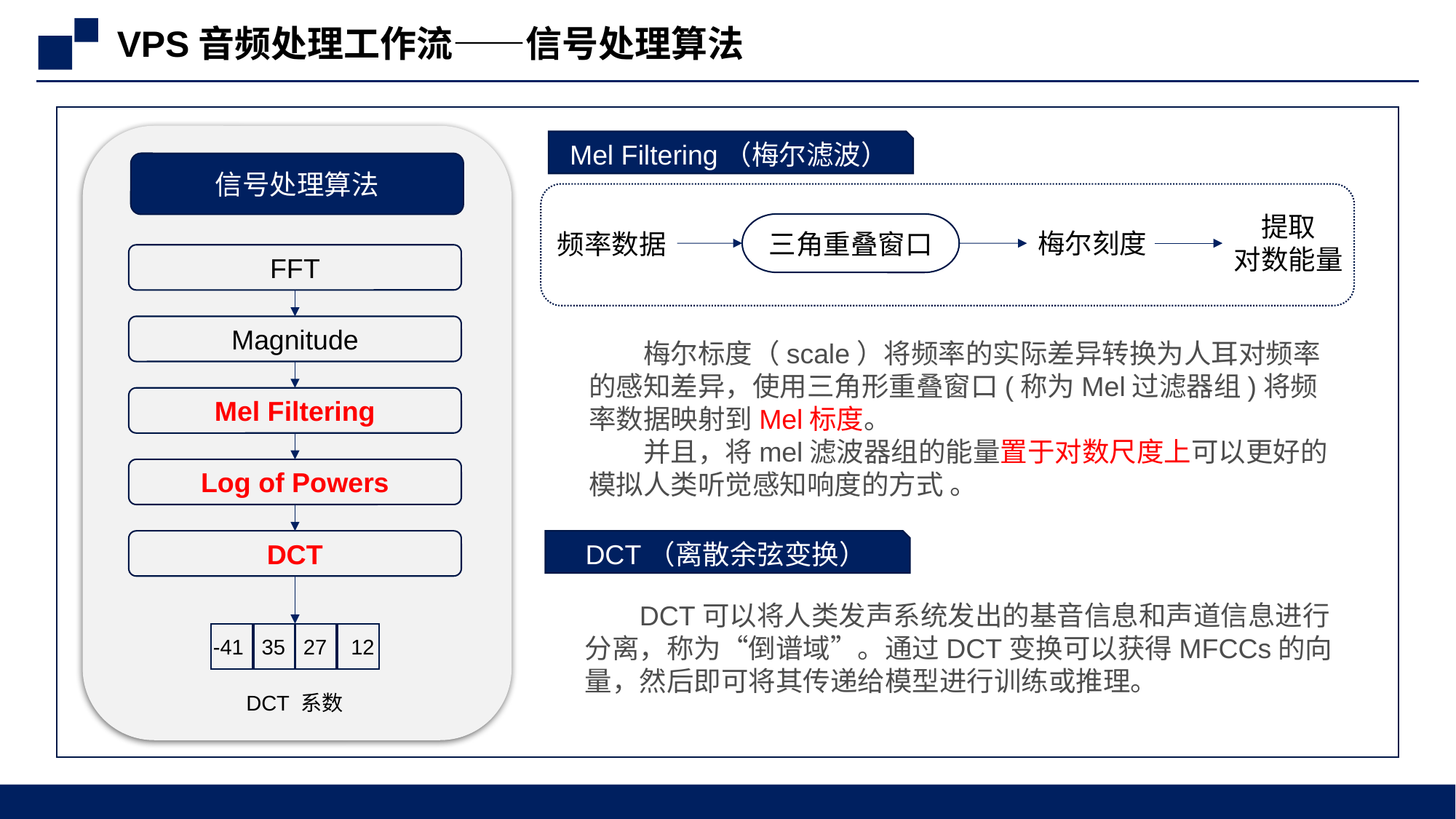

VPS音频处理工作流——信号处理算法

Mel Filtering（梅尔滤波）
信号处理算法

提取
对数能量
三角重叠窗口
梅尔刻度
频率数据
FFT
Magnitude
梅尔标度（scale）将频率的实际差异转换为人耳对频率的感知差异，使用三角形重叠窗口(称为Mel过滤器组)将频率数据映射到Mel标度。
并且，将mel滤波器组的能量置于对数尺度上可以更好的模拟人类听觉感知响度的方式 。
Mel Filtering
Log of Powers
DCT
DCT（离散余弦变换）
DCT可以将人类发声系统发出的基音信息和声道信息进行分离，称为“倒谱域”。通过DCT变换可以获得MFCCs的向量，然后即可将其传递给模型进行训练或推理。

-41   35   27    12
DCT 系数